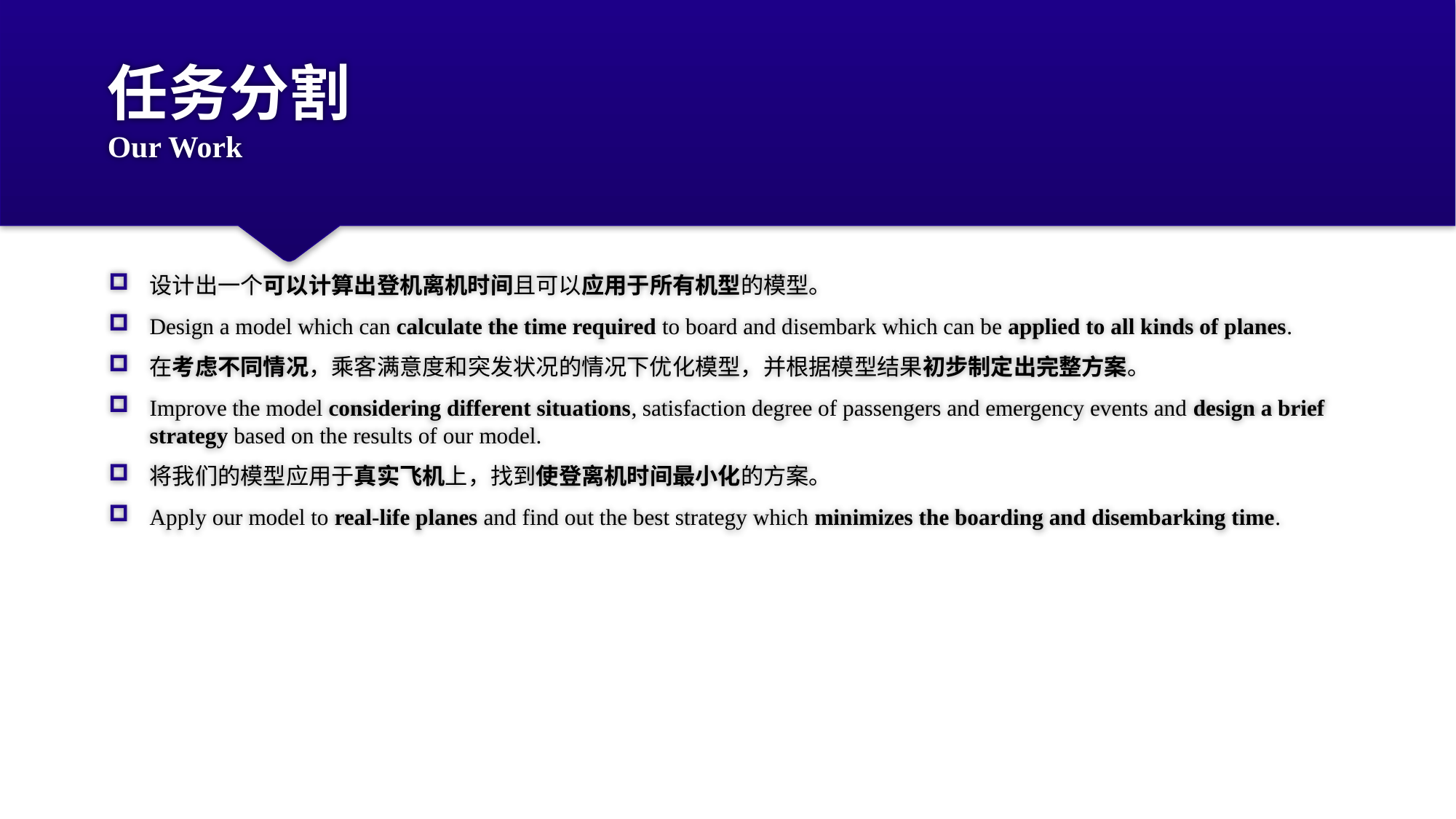

# 任务分割 Our Work
设计出一个可以计算出登机离机时间且可以应用于所有机型的模型。
Design a model which can calculate the time required to board and disembark which can be applied to all kinds of planes.
在考虑不同情况，乘客满意度和突发状况的情况下优化模型，并根据模型结果初步制定出完整方案。
Improve the model considering different situations, satisfaction degree of passengers and emergency events and design a brief strategy based on the results of our model.
将我们的模型应用于真实飞机上，找到使登离机时间最小化的方案。
Apply our model to real-life planes and find out the best strategy which minimizes the boarding and disembarking time.